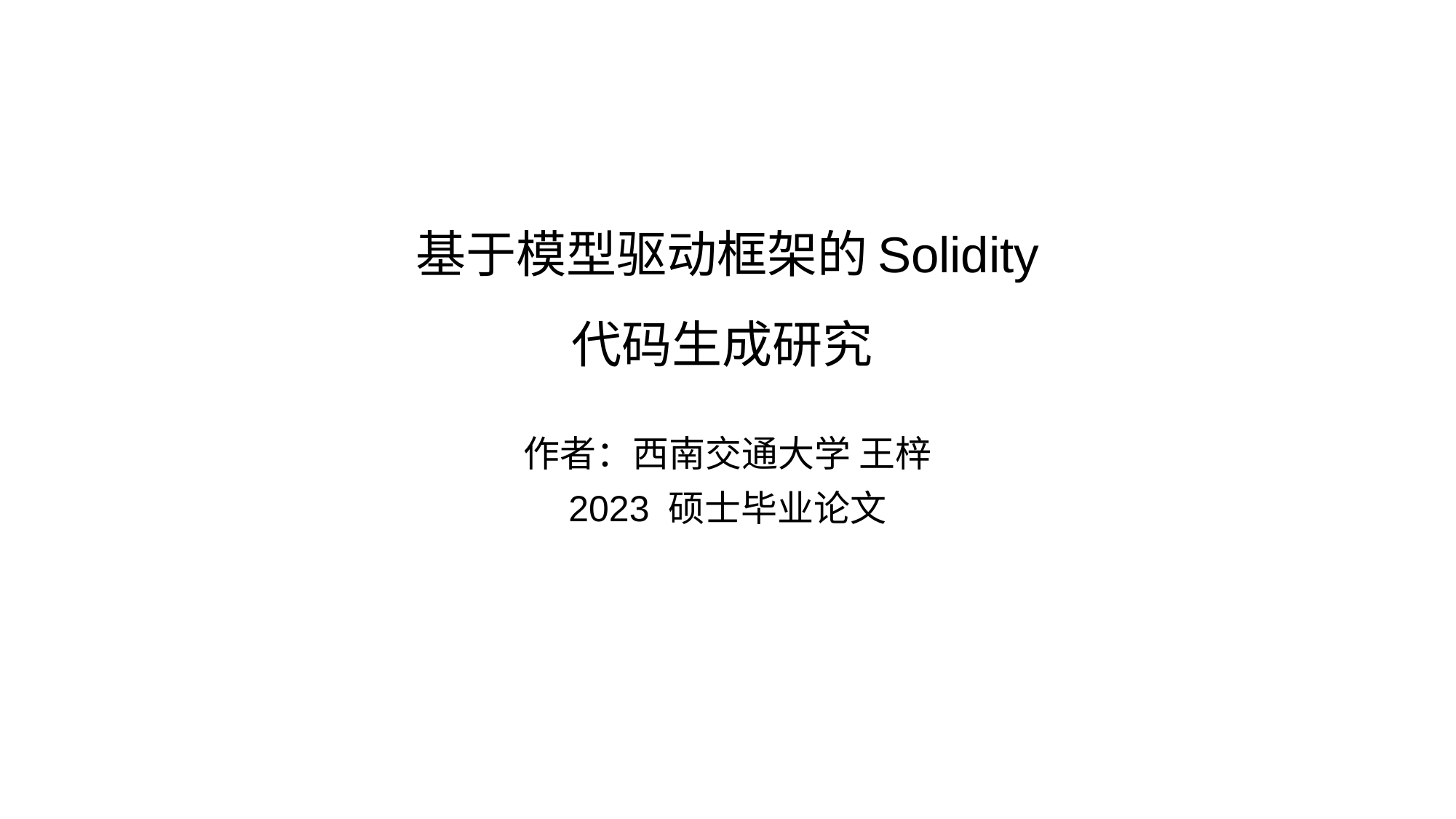

# 基于模型驱动框架的Solidity 代码生成研究
作者：西南交通大学 王梓
2023 硕士毕业论文